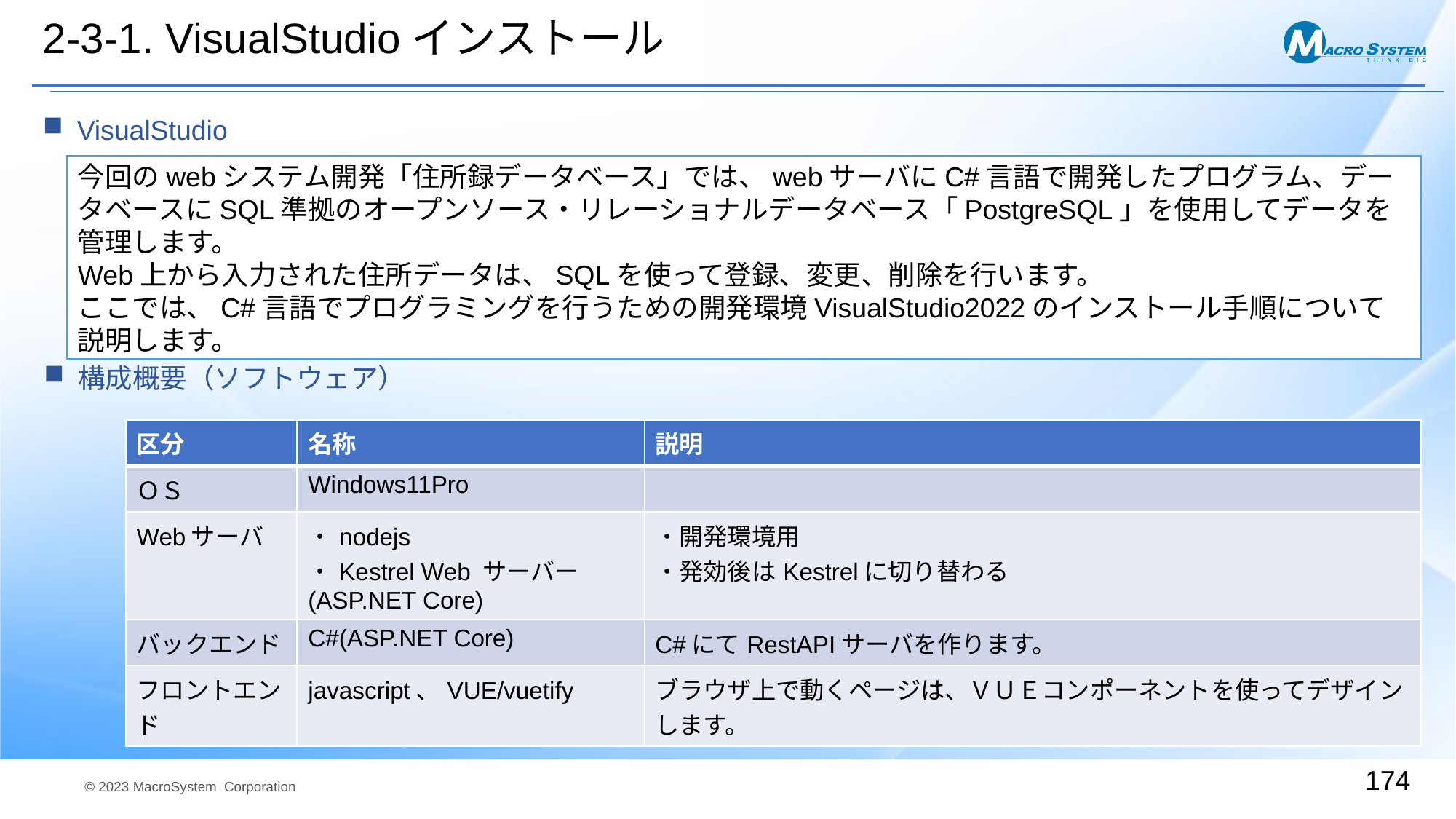

# 2-3-1. VisualStudioインストール
VisualStudio
今回のwebシステム開発「住所録データベース」では、webサーバにC#言語で開発したプログラム、データベースにSQL準拠のオープンソース・リレーショナルデータベース「PostgreSQL」を使用してデータを管理します。
Web上から入力された住所データは、SQLを使って登録、変更、削除を行います。
ここでは、C#言語でプログラミングを行うための開発環境VisualStudio2022のインストール手順について説明します。
構成概要（ソフトウェア）
| 区分 | 名称 | 説明 |
| --- | --- | --- |
| ＯＳ | Windows11Pro |  |
| Webサーバ | ・nodejs ・Kestrel Web サーバー(ASP.NET Core) | ・開発環境用 ・発効後はKestrelに切り替わる |
| バックエンド | C#(ASP.NET Core) | C#にてRestAPIサーバを作ります。 |
| フロントエンド | javascript、VUE/vuetify | ブラウザ上で動くページは、ＶＵＥコンポーネントを使ってデザインします。 |